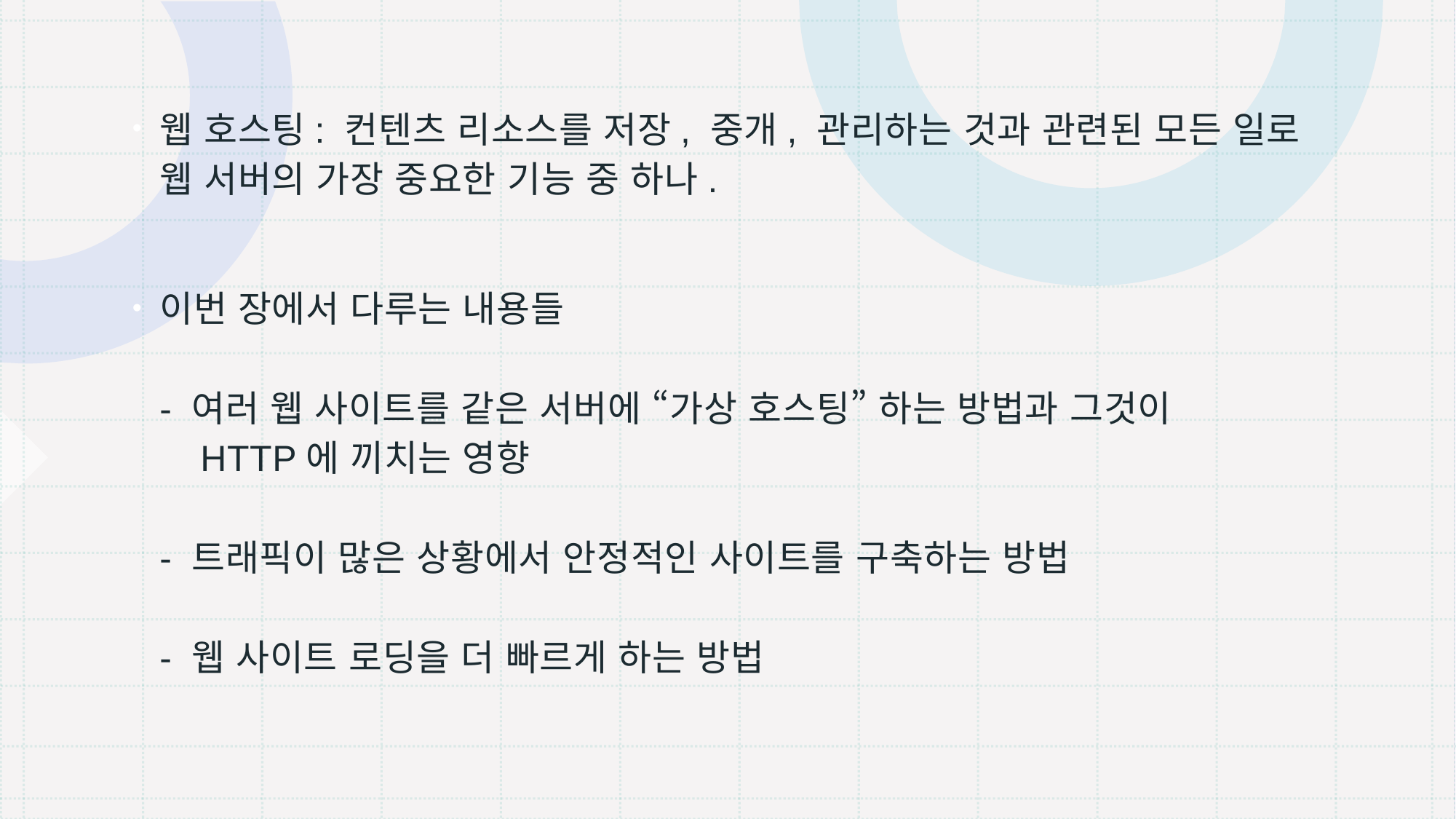

웹 호스팅: 컨텐츠 리소스를 저장, 중개, 관리하는 것과 관련된 모든 일로 웹 서버의 가장 중요한 기능 중 하나.

이번 장에서 다루는 내용들
- 여러 웹 사이트를 같은 서버에 “가상 호스팅” 하는 방법과 그것이
   HTTP에 끼치는 영향
- 트래픽이 많은 상황에서 안정적인 사이트를 구축하는 방법
- 웹 사이트 로딩을 더 빠르게 하는 방법